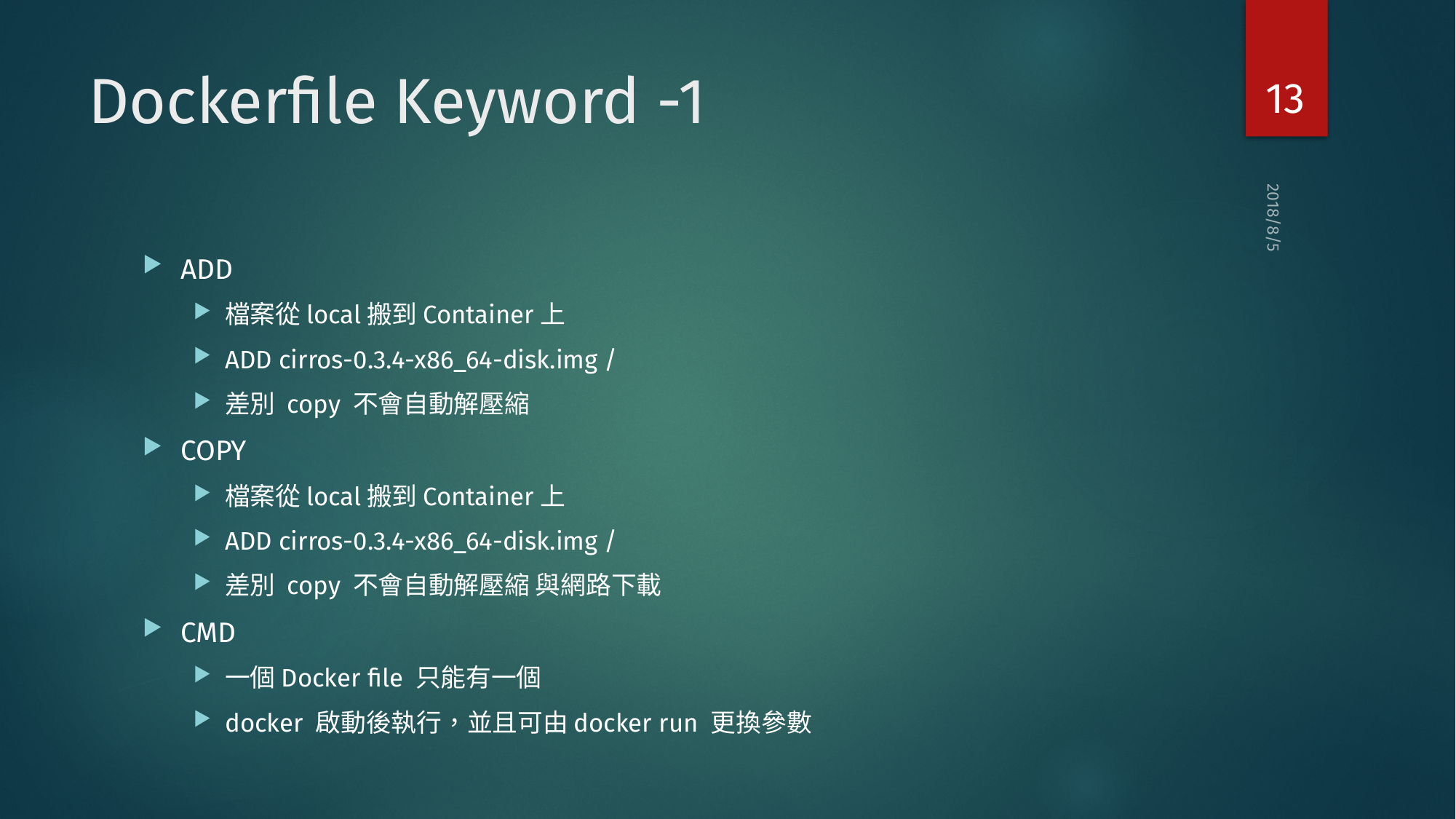

13
# Dockerfile Keyword -1
2018/8/5
ADD
檔案從local搬到Container上
ADD cirros-0.3.4-x86_64-disk.img /
差別 copy 不會自動解壓縮
COPY
檔案從local搬到Container上
ADD cirros-0.3.4-x86_64-disk.img /
差別 copy 不會自動解壓縮 與網路下載
CMD
一個Docker file 只能有一個
docker 啟動後執行，並且可由docker run 更換參數